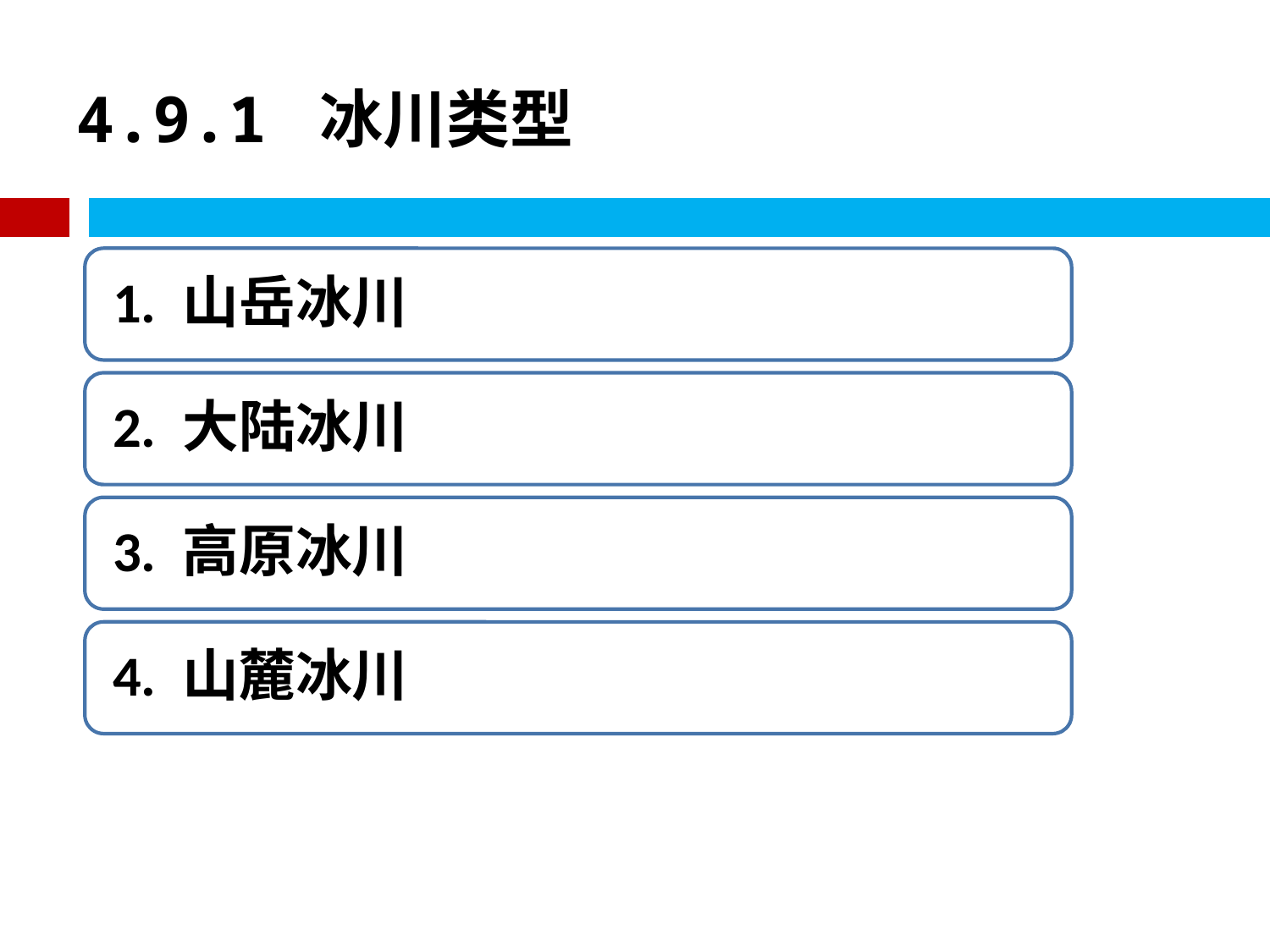

# 4.9.1 冰川类型
1. 山岳冰川
2. 大陆冰川
3. 高原冰川
4. 山麓冰川